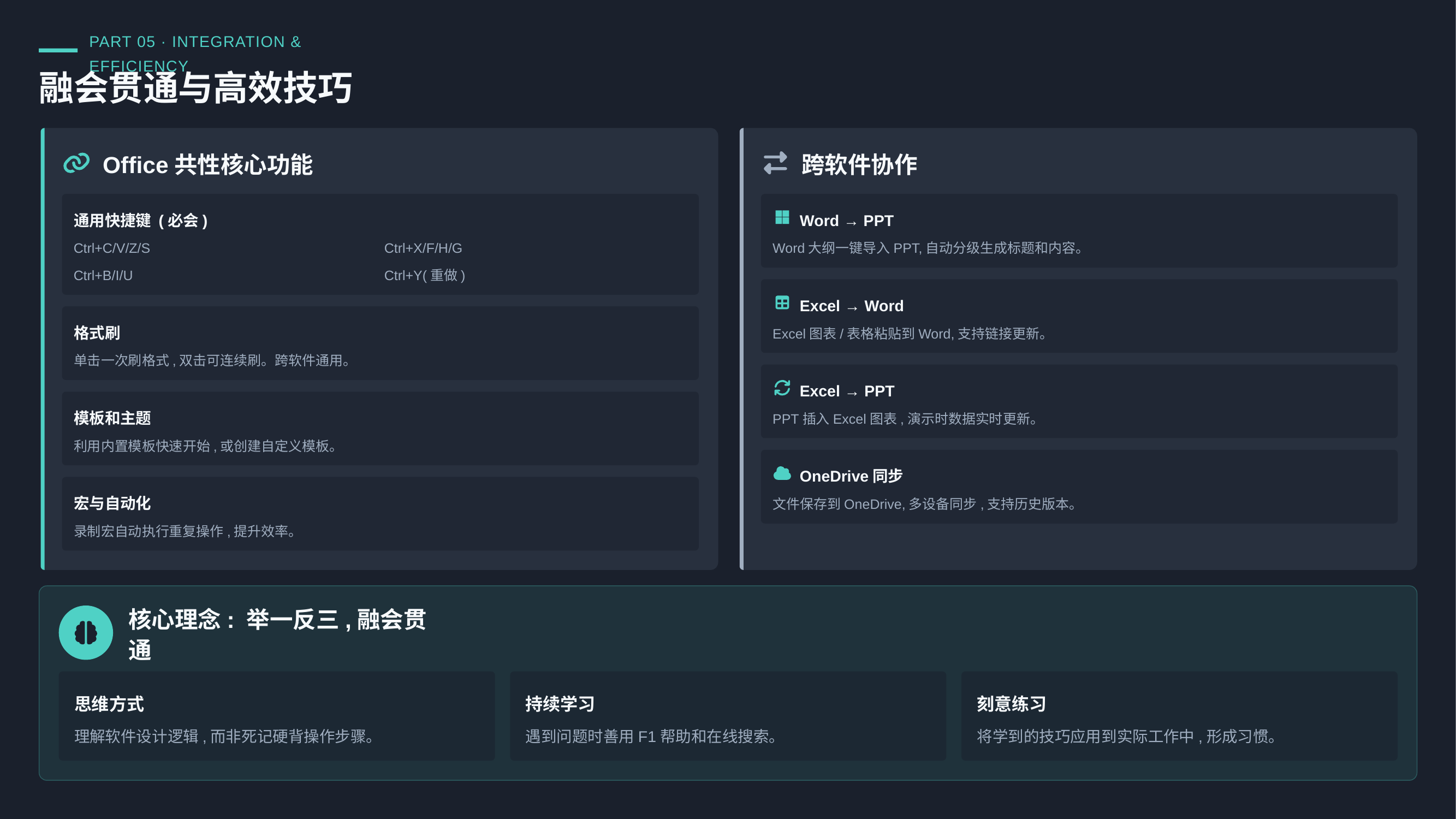

PART 05 · INTEGRATION & EFFICIENCY

融会贯通与高效技巧

Office共性核心功能
跨软件协作

通用快捷键 (必会)
Word → PPT

Ctrl+C/V/Z/S
Ctrl+X/F/H/G
Word大纲一键导入PPT,自动分级生成标题和内容。
Ctrl+B/I/U
Ctrl+Y(重做)

Excel → Word

格式刷
Excel图表/表格粘贴到Word,支持链接更新。
单击一次刷格式,双击可连续刷。跨软件通用。

Excel → PPT

模板和主题
PPT插入Excel图表,演示时数据实时更新。
利用内置模板快速开始,或创建自定义模板。

OneDrive同步

宏与自动化
文件保存到OneDrive,多设备同步,支持历史版本。
录制宏自动执行重复操作,提升效率。

核心理念: 举一反三,融会贯通

思维方式
持续学习
刻意练习
理解软件设计逻辑,而非死记硬背操作步骤。
遇到问题时善用F1帮助和在线搜索。
将学到的技巧应用到实际工作中,形成习惯。